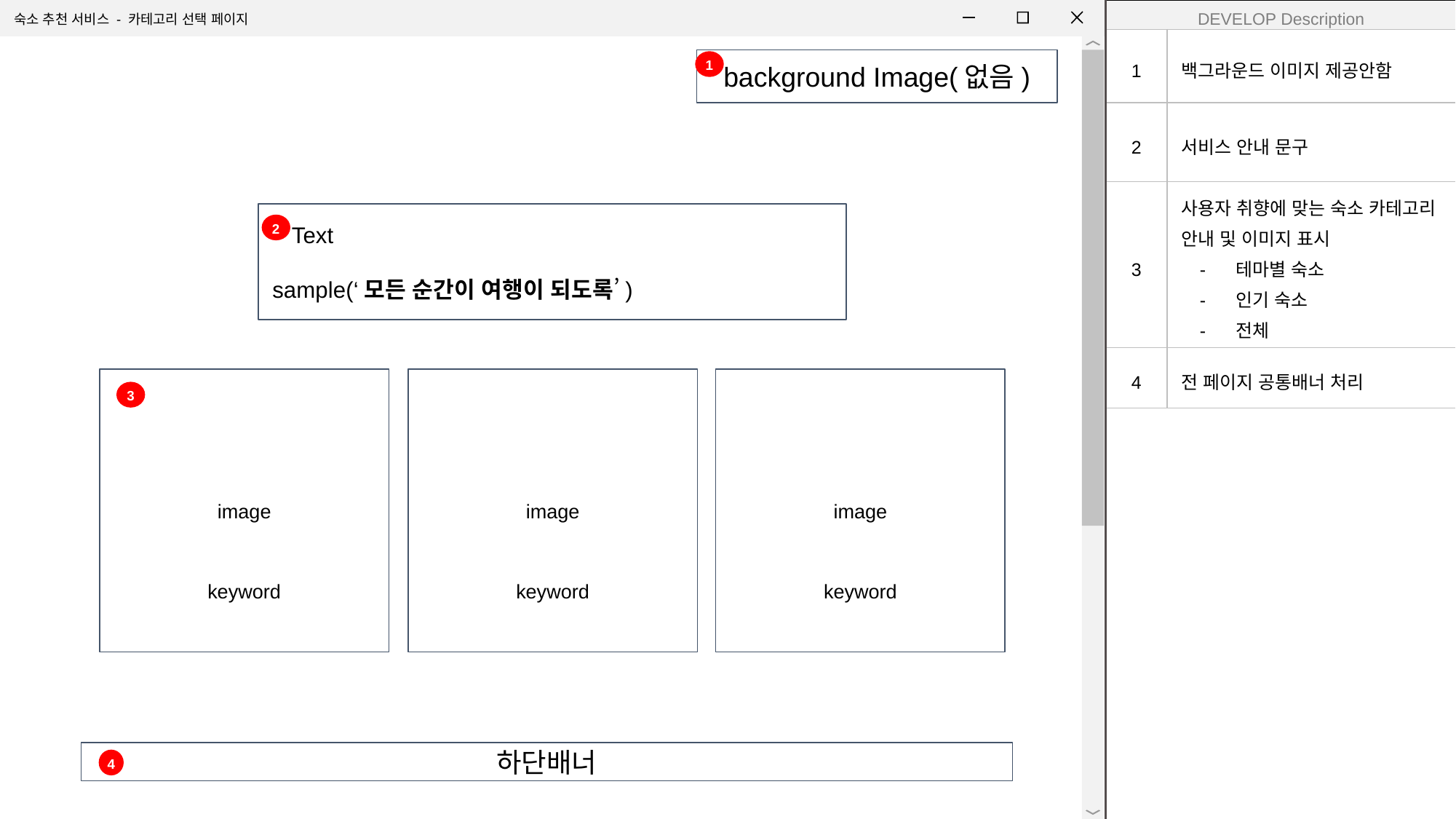

| DEVELOP Description |  |
| --- | --- |
| 1 | 백그라운드 이미지 제공안함 |
| 2 | 서비스 안내 문구 |
| 3 | 사용자 취향에 맞는 숙소 카테고리 안내 및 이미지 표시 테마별 숙소 인기 숙소 전체 |
| 4 | 전 페이지 공통배너 처리 |
숙소 추천 서비스 - 카테고리 선택 페이지

background Image(없음)
1

   Text

sample(‘모든 순간이 여행이 되도록’)
2

image
image
image
3

keyword
keyword
keyword
하단배너
4